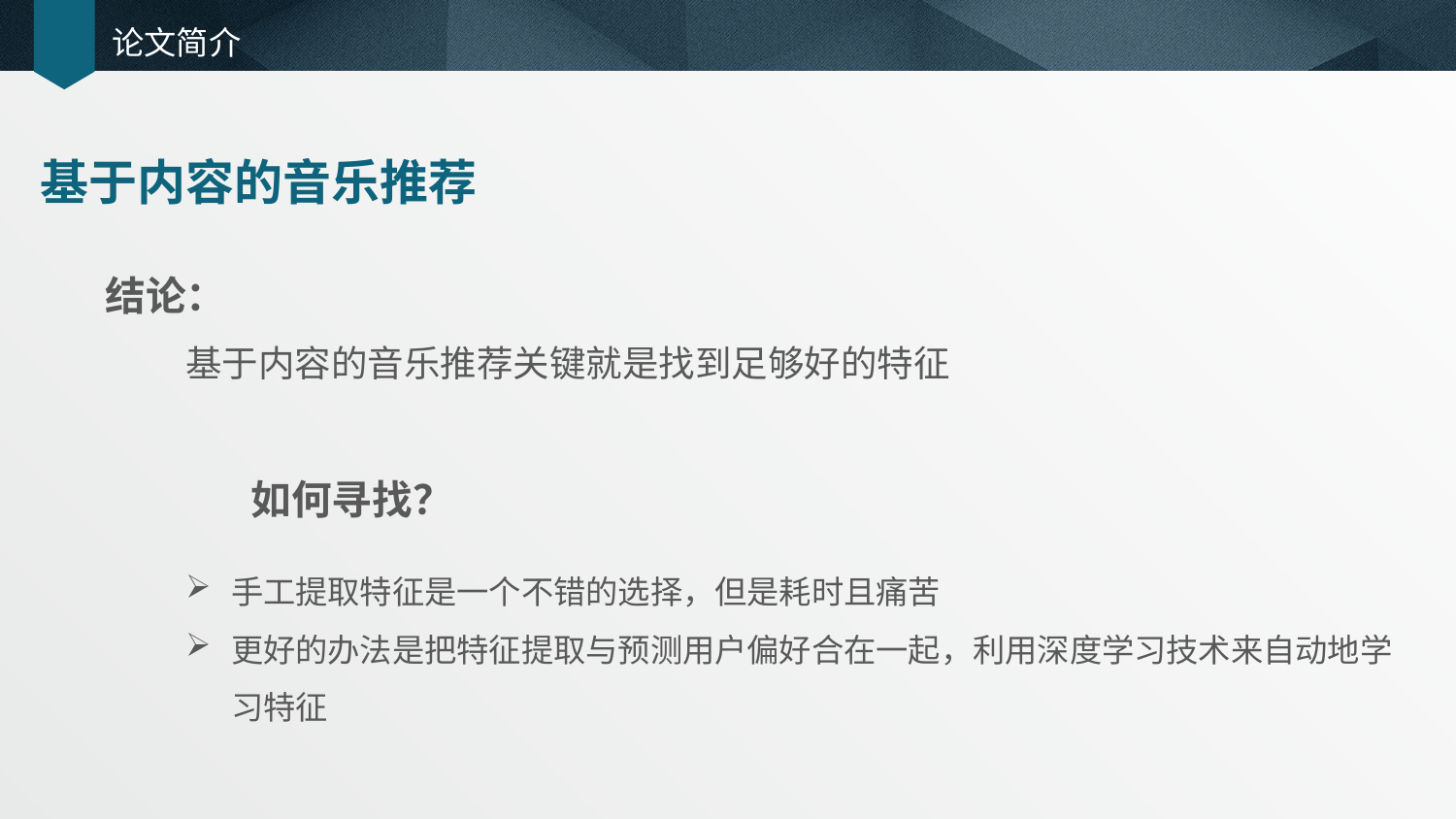

# 论文简介
基于内容的音乐推荐
      结论：
基于内容的音乐推荐关键就是找到足够好的特征

      如何寻找？

手工提取特征是一个不错的选择，但是耗时且痛苦
更好的办法是把特征提取与预测用户偏好合在一起，利用深度学习技术来自动地学习特征